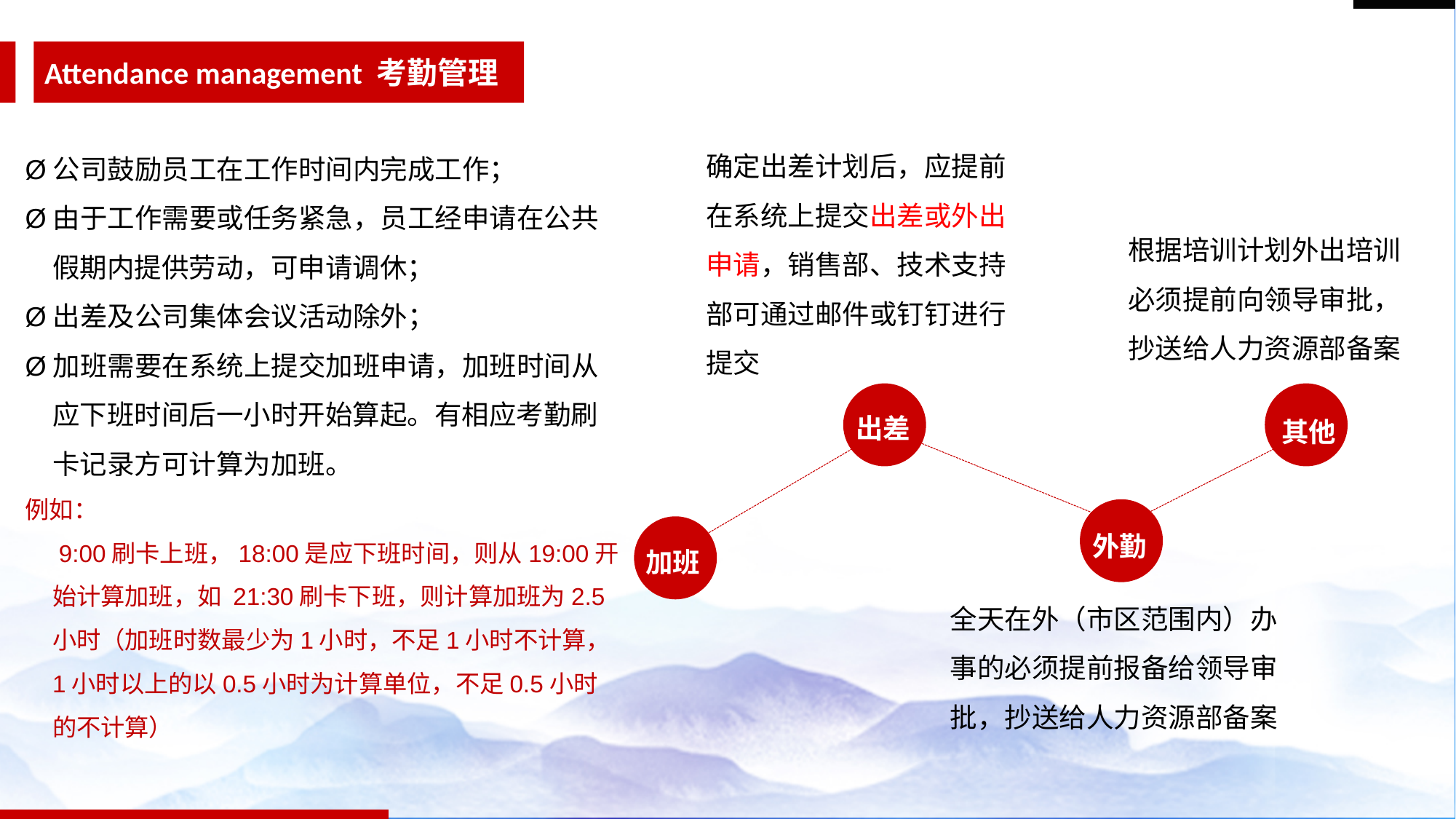

Attendance management 考勤管理
确定出差计划后，应提前在系统上提交出差或外出申请，销售部、技术支持部可通过邮件或钉钉进行提交
Ø公司鼓励员工在工作时间内完成工作；
Ø由于工作需要或任务紧急，员工经申请在公共假期内提供劳动，可申请调休；
Ø出差及公司集体会议活动除外；
Ø加班需要在系统上提交加班申请，加班时间从应下班时间后一小时开始算起。有相应考勤刷卡记录方可计算为加班。
例如：
     9:00刷卡上班，18:00是应下班时间，则从19:00开始计算加班，如 21:30刷卡下班，则计算加班为2.5小时（加班时数最少为1小时，不足1小时不计算，1小时以上的以0.5小时为计算单位，不足0.5小时的不计算）

根据培训计划外出培训必须提前向领导审批，抄送给人力资源部备案

出差
其他

外勤

加班
全天在外（市区范围内）办事的必须提前报备给领导审批，抄送给人力资源部备案